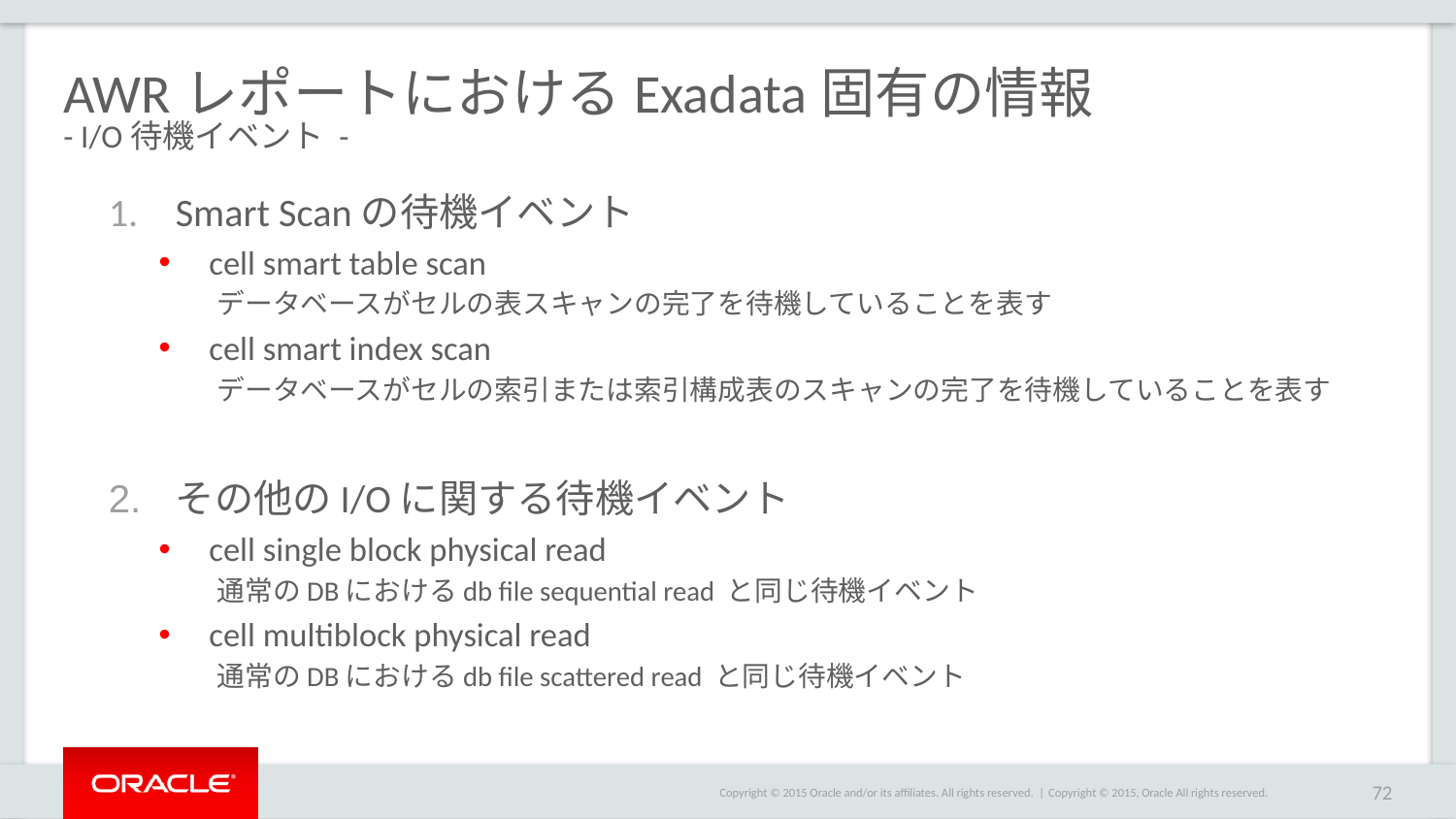

# AWRレポートにおけるExadata固有の情報 - I/O待機イベント -
Smart Scanの待機イベント
cell smart table scan
データベースがセルの表スキャンの完了を待機していることを表す
cell smart index scan
データベースがセルの索引または索引構成表のスキャンの完了を待機していることを表す

その他のI/Oに関する待機イベント
cell single block physical read
通常のDBにおけるdb file sequential read と同じ待機イベント
cell multiblock physical read
通常のDBにおけるdb file scattered read と同じ待機イベント

Copyright © 2015, Oracle All rights reserved.
72